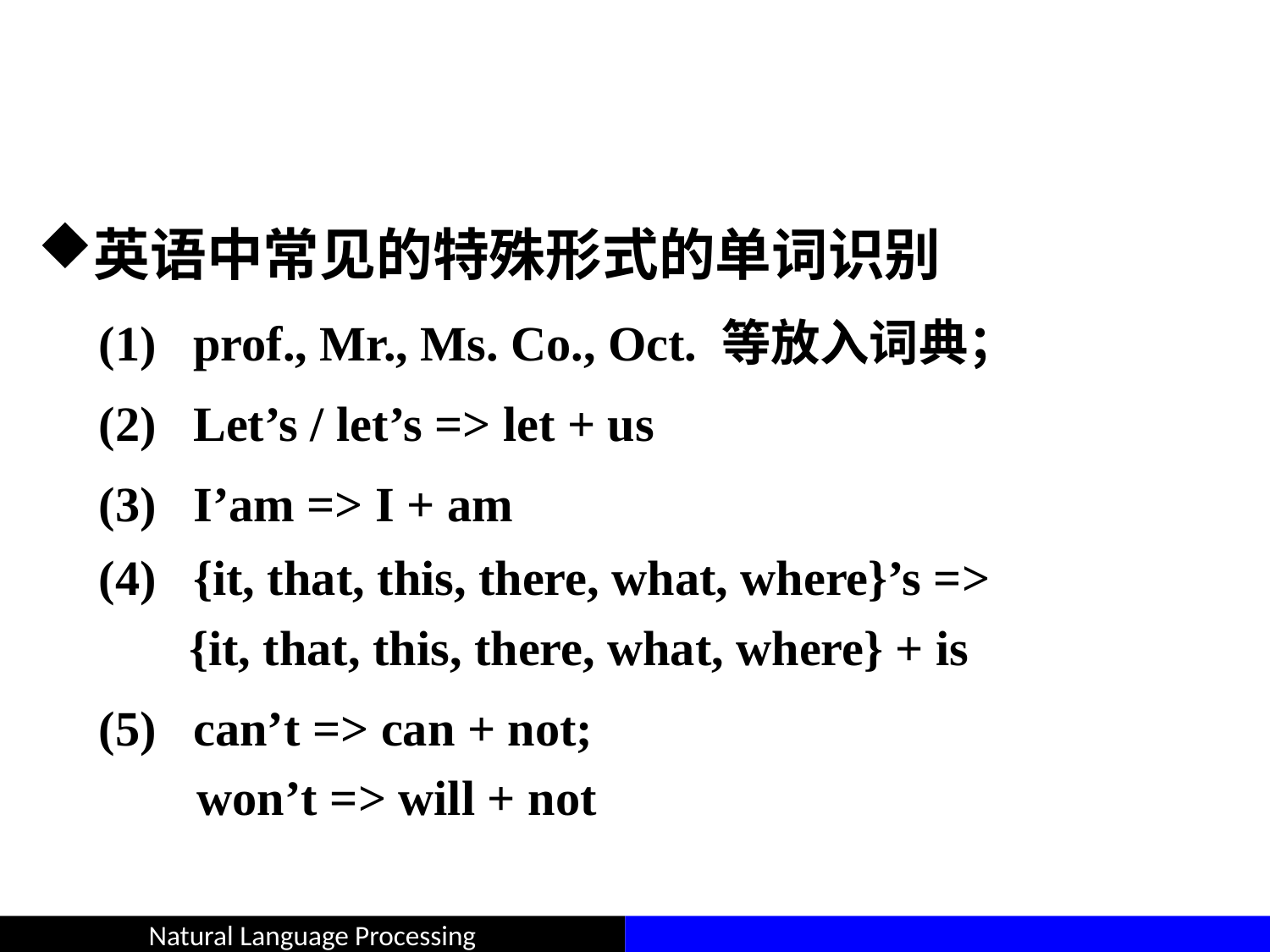

#
英语中常见的特殊形式的单词识别
     (1)   prof., Mr., Ms. Co., Oct. 等放入词典；
     (2)   Let’s / let’s => let + us
     (3)   I’am => I + am
     (4)   {it, that, this, there, what, where}’s =>
	  {it, that, this, there, what, where} + is
     (5)   can’t => can + not;
             won’t => will + not